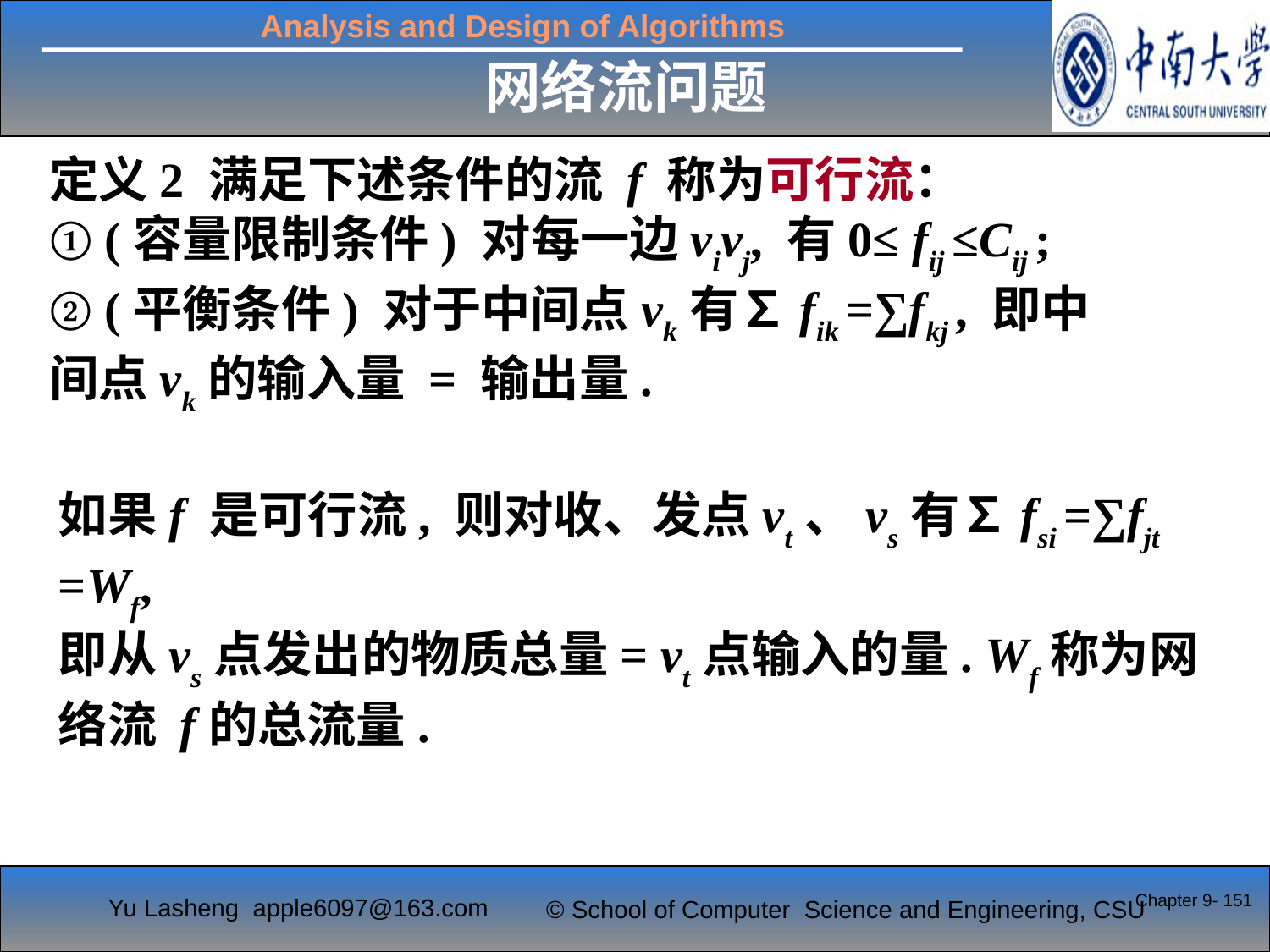

网络流问题
定义2 满足下述条件的流 f 称为可行流：
① (容量限制条件) 对每一边vivj, 有0≤ fij ≤Cij ;
② (平衡条件) 对于中间点vk有∑fik =∑fkj , 即中
间点vk的输入量 = 输出量.

如果f 是可行流, 则对收、发点vt、vs有∑fsi =∑fjt =Wf,
即从vs点发出的物质总量= vt点输入的量. Wf称为网络流 f的总流量.
Chapter 9- 151